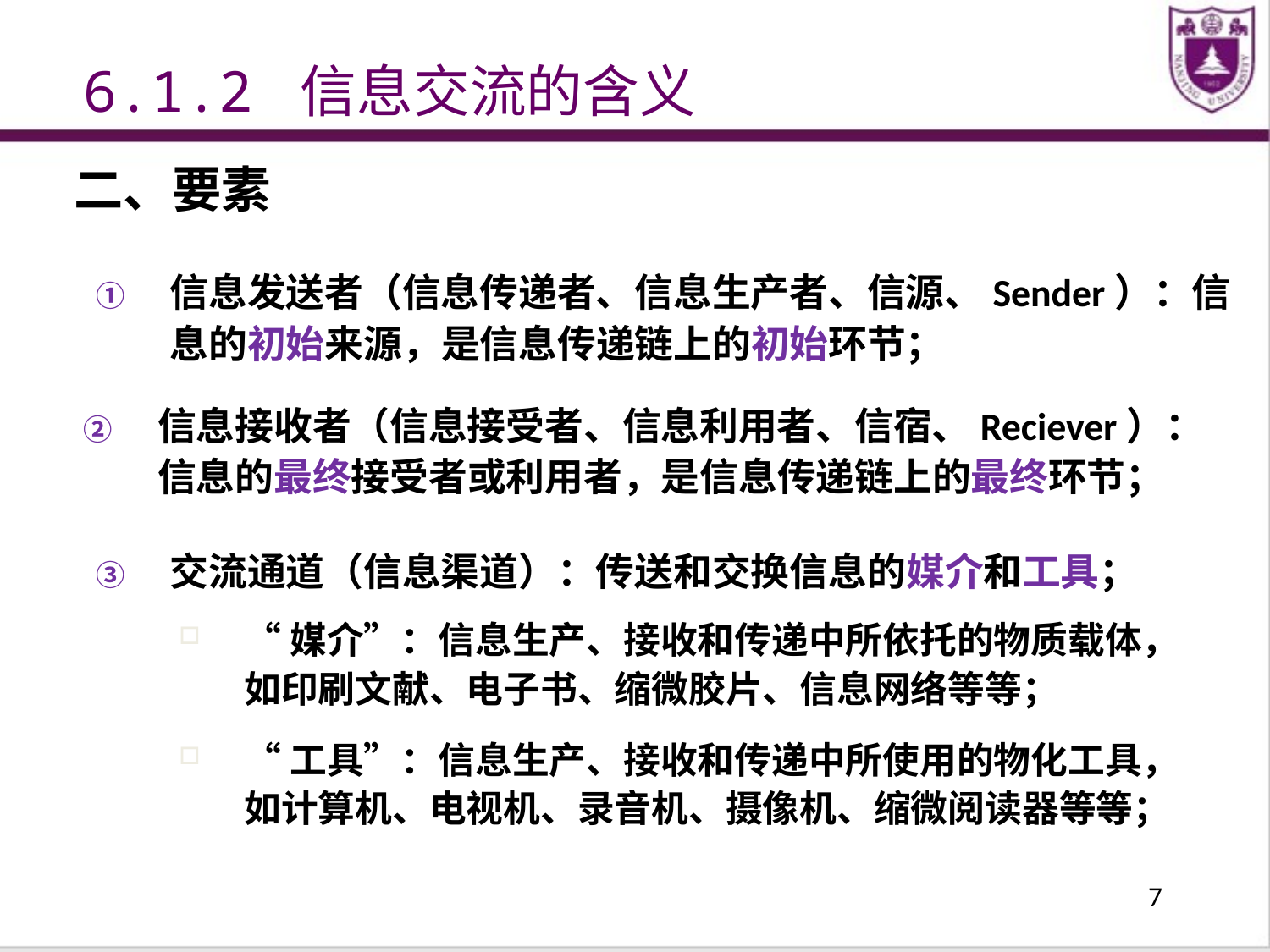

6.1.2 信息交流的含义
二、要素
信息发送者（信息传递者、信息生产者、信源、Sender）：信息的初始来源，是信息传递链上的初始环节；
信息接收者（信息接受者、信息利用者、信宿、Reciever）：信息的最终接受者或利用者，是信息传递链上的最终环节；
交流通道（信息渠道）：传送和交换信息的媒介和工具；
“媒介”：信息生产、接收和传递中所依托的物质载体，如印刷文献、电子书、缩微胶片、信息网络等等；
“工具”：信息生产、接收和传递中所使用的物化工具，如计算机、电视机、录音机、摄像机、缩微阅读器等等；
7